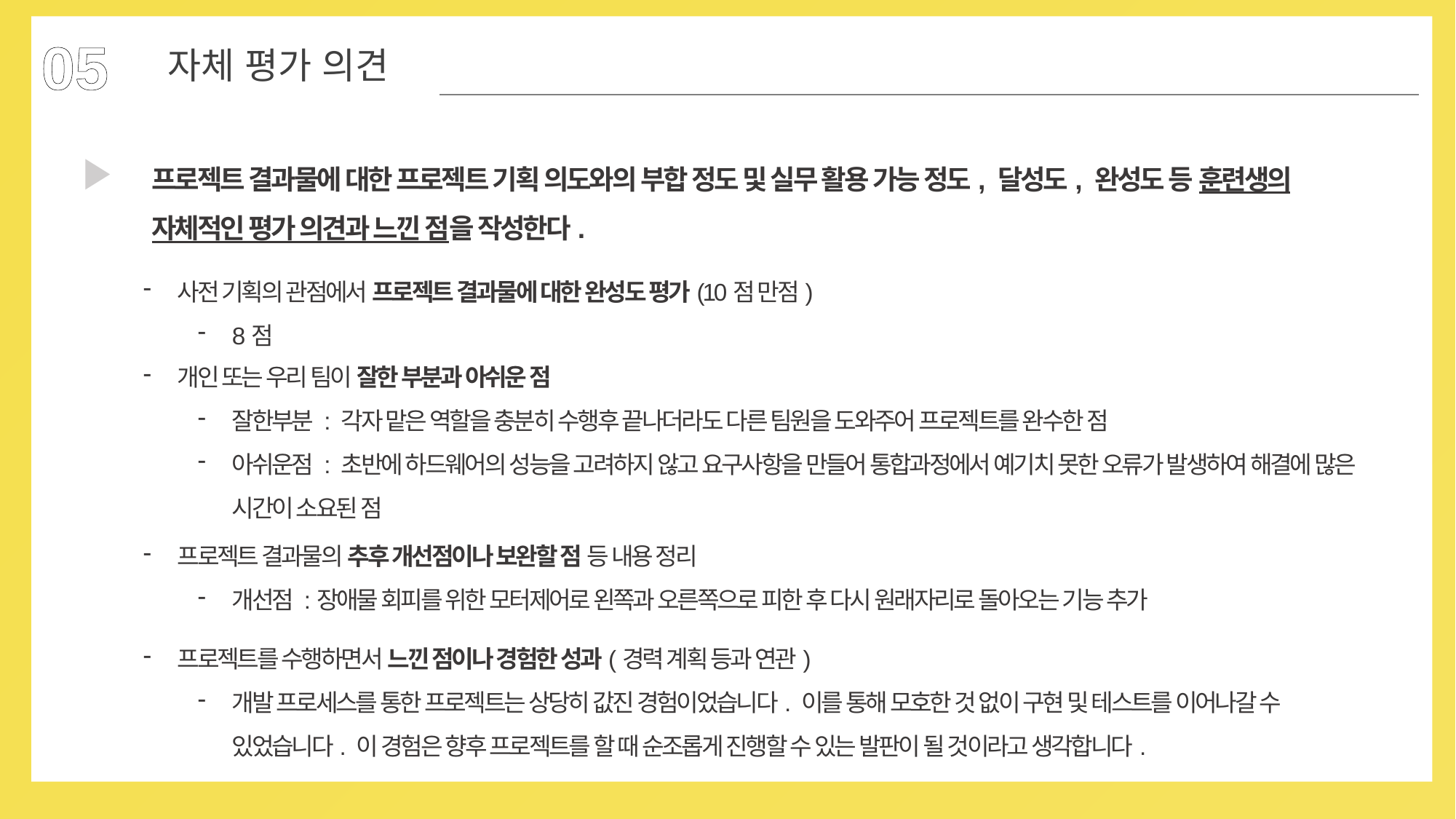

05
자체 평가 의견
▶
프로젝트 결과물에 대한 프로젝트 기획 의도와의 부합 정도 및 실무 활용 가능 정도, 달성도, 완성도 등 훈련생의 자체적인 평가 의견과 느낀 점을 작성한다.
사전 기획의 관점에서 프로젝트 결과물에 대한 완성도 평가(10점 만점)
8점
개인 또는 우리 팀이 잘한 부분과 아쉬운 점
잘한부분 : 각자 맡은 역할을 충분히 수행후 끝나더라도 다른 팀원을 도와주어 프로젝트를 완수한 점
아쉬운점 : 초반에 하드웨어의 성능을 고려하지 않고 요구사항을 만들어 통합과정에서 예기치 못한 오류가 발생하여 해결에 많은 시간이 소요된 점
프로젝트 결과물의 추후 개선점이나 보완할 점 등 내용 정리
개선점 :장애물 회피를 위한 모터제어로 왼쪽과 오른쪽으로 피한 후 다시 원래자리로 돌아오는 기능 추가
프로젝트를 수행하면서 느낀 점이나 경험한 성과(경력 계획 등과 연관)
개발 프로세스를 통한 프로젝트는 상당히 값진 경험이었습니다. 이를 통해 모호한 것 없이 구현 및 테스트를 이어나갈 수 있었습니다. 이 경험은 향후 프로젝트를 할 때 순조롭게 진행할 수 있는 발판이 될 것이라고 생각합니다.